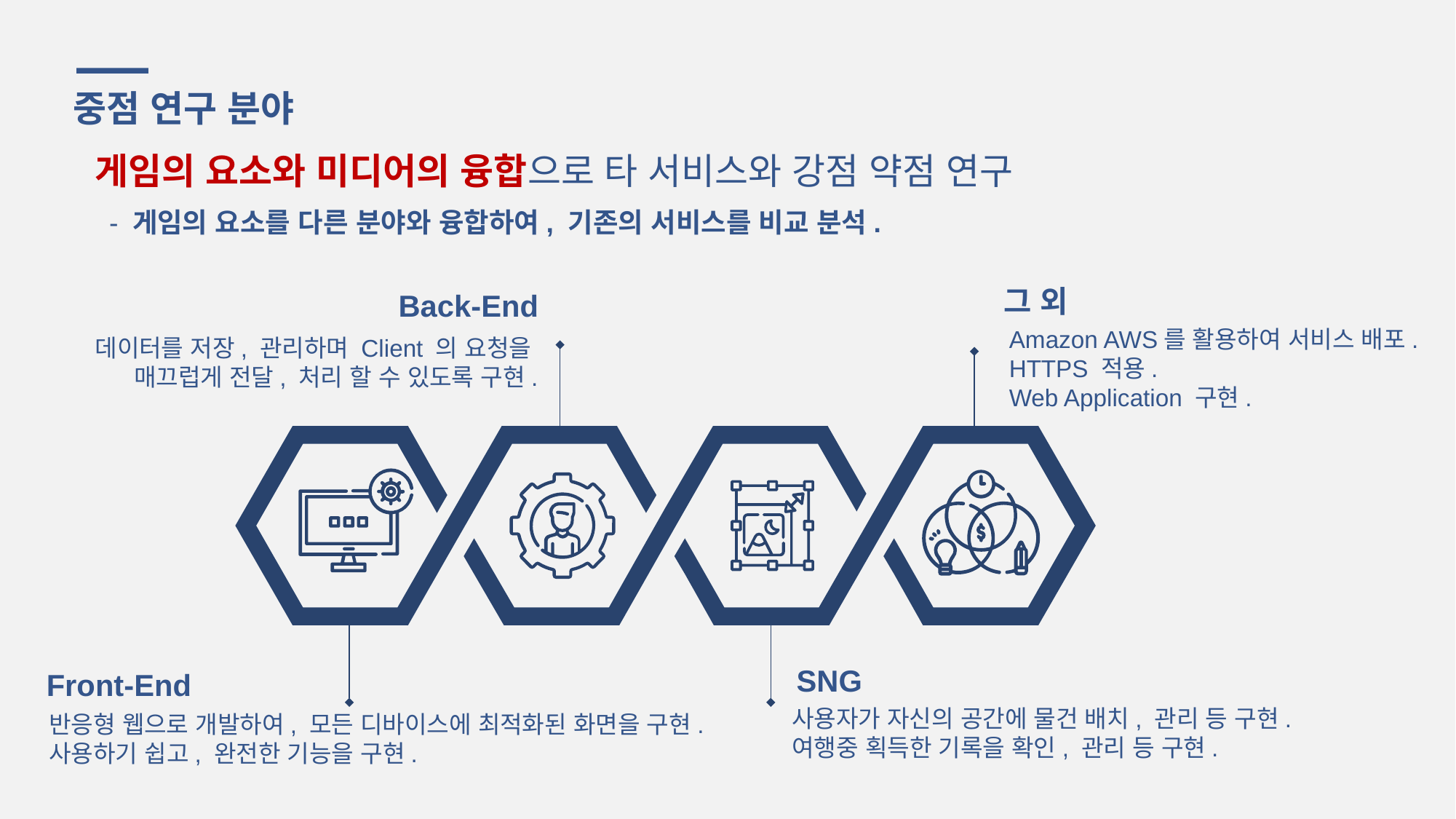

중점 연구 분야
게임의 요소와 미디어의 융합으로 타 서비스와 강점 약점 연구
- 게임의 요소를 다른 분야와 융합하여, 기존의 서비스를 비교 분석.
그 외
Back-End
Amazon AWS를 활용하여 서비스 배포.
HTTPS 적용.
Web Application 구현.
데이터를 저장, 관리하며 Client 의 요청을
매끄럽게 전달, 처리 할 수 있도록 구현.

SNG
Front-End
사용자가 자신의 공간에 물건 배치, 관리 등 구현.
여행중 획득한 기록을 확인, 관리 등 구현.
반응형 웹으로 개발하여, 모든 디바이스에 최적화된 화면을 구현.
사용하기 쉽고, 완전한 기능을 구현.